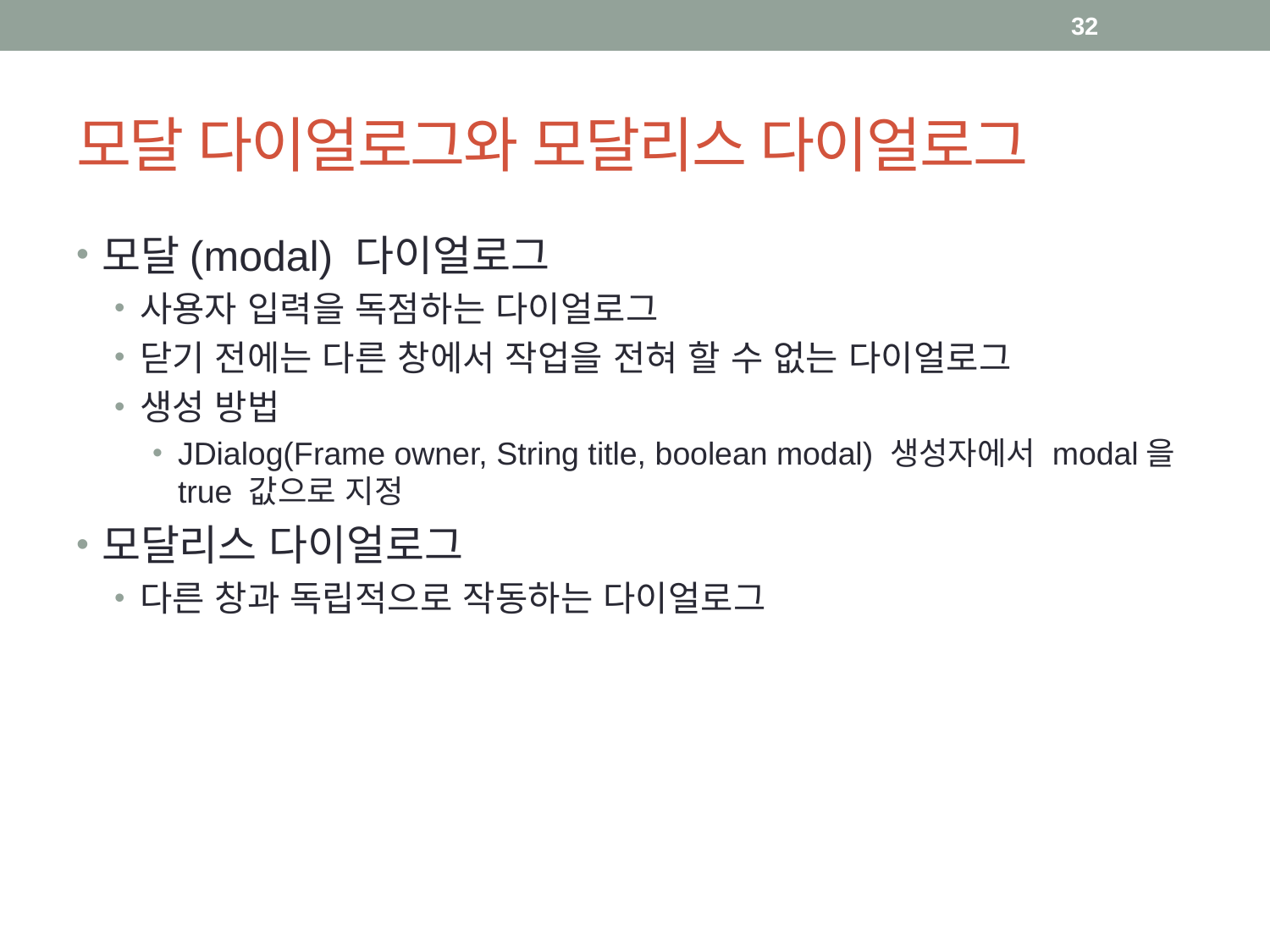

32
# 모달 다이얼로그와 모달리스 다이얼로그
모달(modal) 다이얼로그
사용자 입력을 독점하는 다이얼로그
닫기 전에는 다른 창에서 작업을 전혀 할 수 없는 다이얼로그
생성 방법
JDialog(Frame owner, String title, boolean modal) 생성자에서 modal을 true 값으로 지정
모달리스 다이얼로그
다른 창과 독립적으로 작동하는 다이얼로그